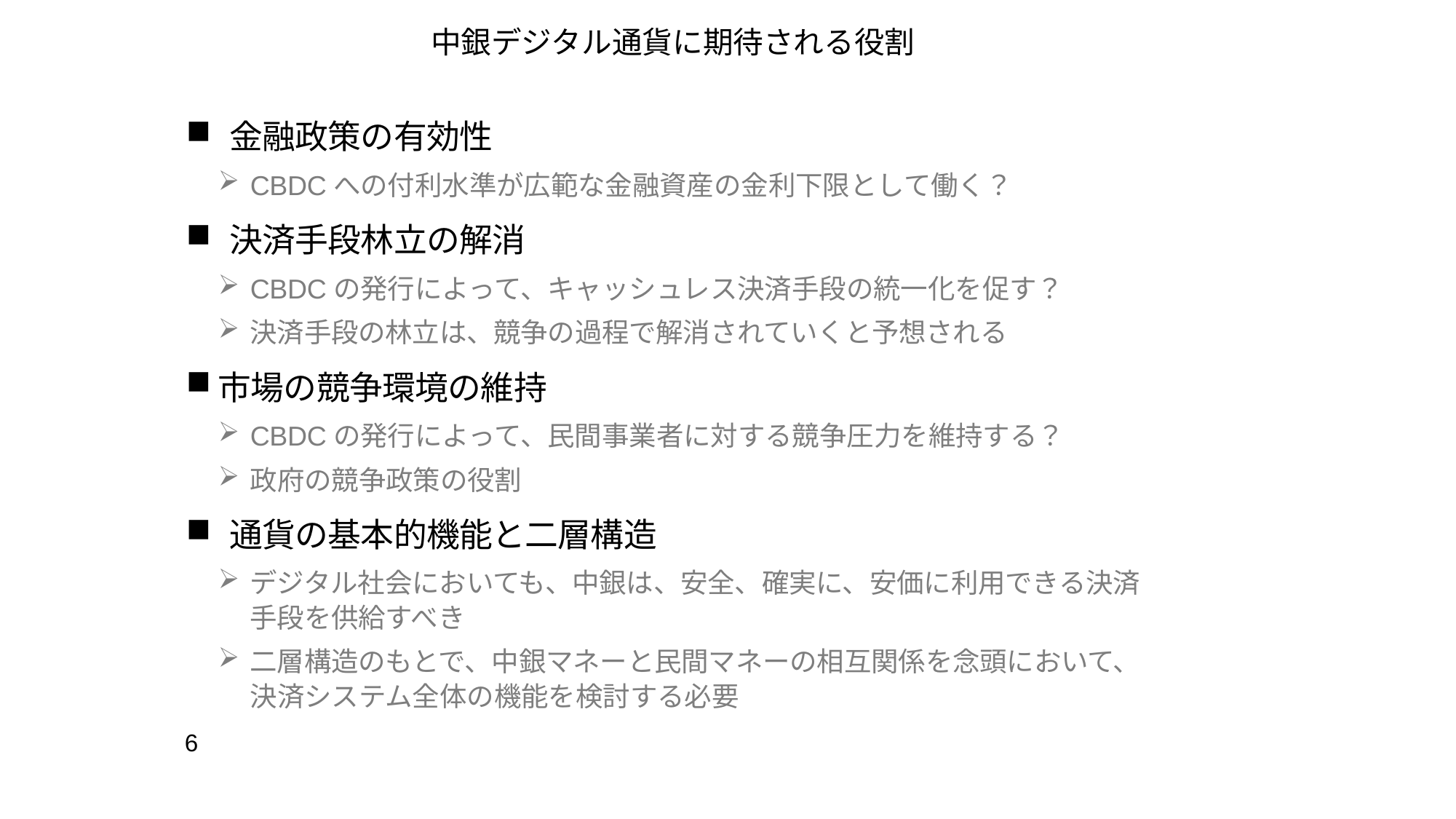

中銀デジタル通貨に期待される役割
金融政策の有効性
CBDCへの付利水準が広範な金融資産の金利下限として働く？

決済手段林立の解消
CBDCの発行によって、キャッシュレス決済手段の統一化を促す？
決済手段の林立は、競争の過程で解消されていくと予想される

市場の競争環境の維持
CBDCの発行によって、民間事業者に対する競争圧力を維持する？
政府の競争政策の役割

通貨の基本的機能と二層構造
デジタル社会においても、中銀は、安全、確実に、安価に利用できる決済手段を供給すべき
二層構造のもとで、中銀マネーと民間マネーの相互関係を念頭において、決済システム全体の機能を検討する必要
6